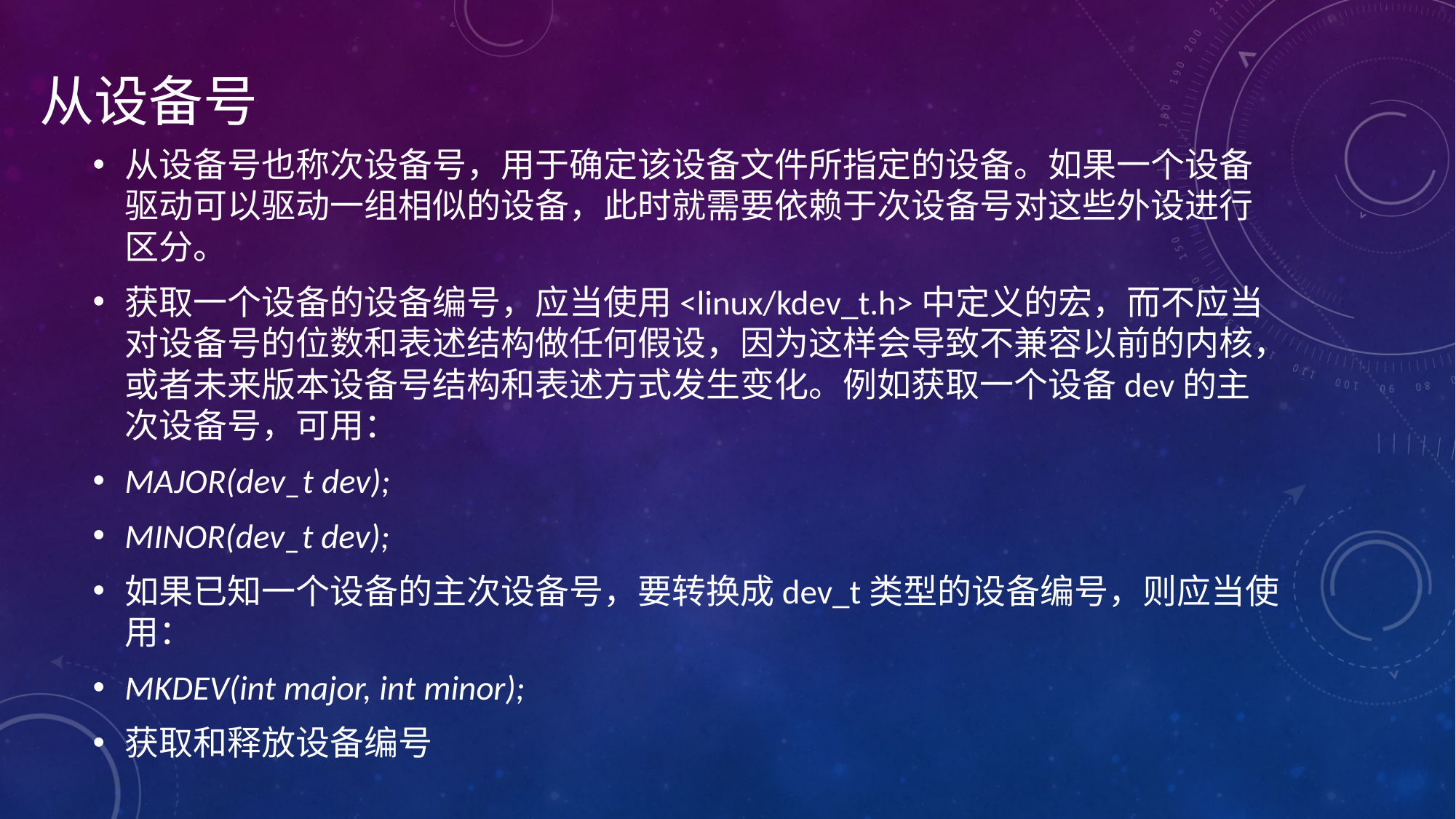

# 从设备号
从设备号也称次设备号，用于确定该设备文件所指定的设备。如果一个设备驱动可以驱动一组相似的设备，此时就需要依赖于次设备号对这些外设进行区分。
获取一个设备的设备编号，应当使用<linux/kdev_t.h>中定义的宏，而不应当对设备号的位数和表述结构做任何假设，因为这样会导致不兼容以前的内核，或者未来版本设备号结构和表述方式发生变化。例如获取一个设备dev的主次设备号，可用：
MAJOR(dev_t dev);
MINOR(dev_t dev);
如果已知一个设备的主次设备号，要转换成dev_t类型的设备编号，则应当使用：
MKDEV(int major, int minor);
获取和释放设备编号